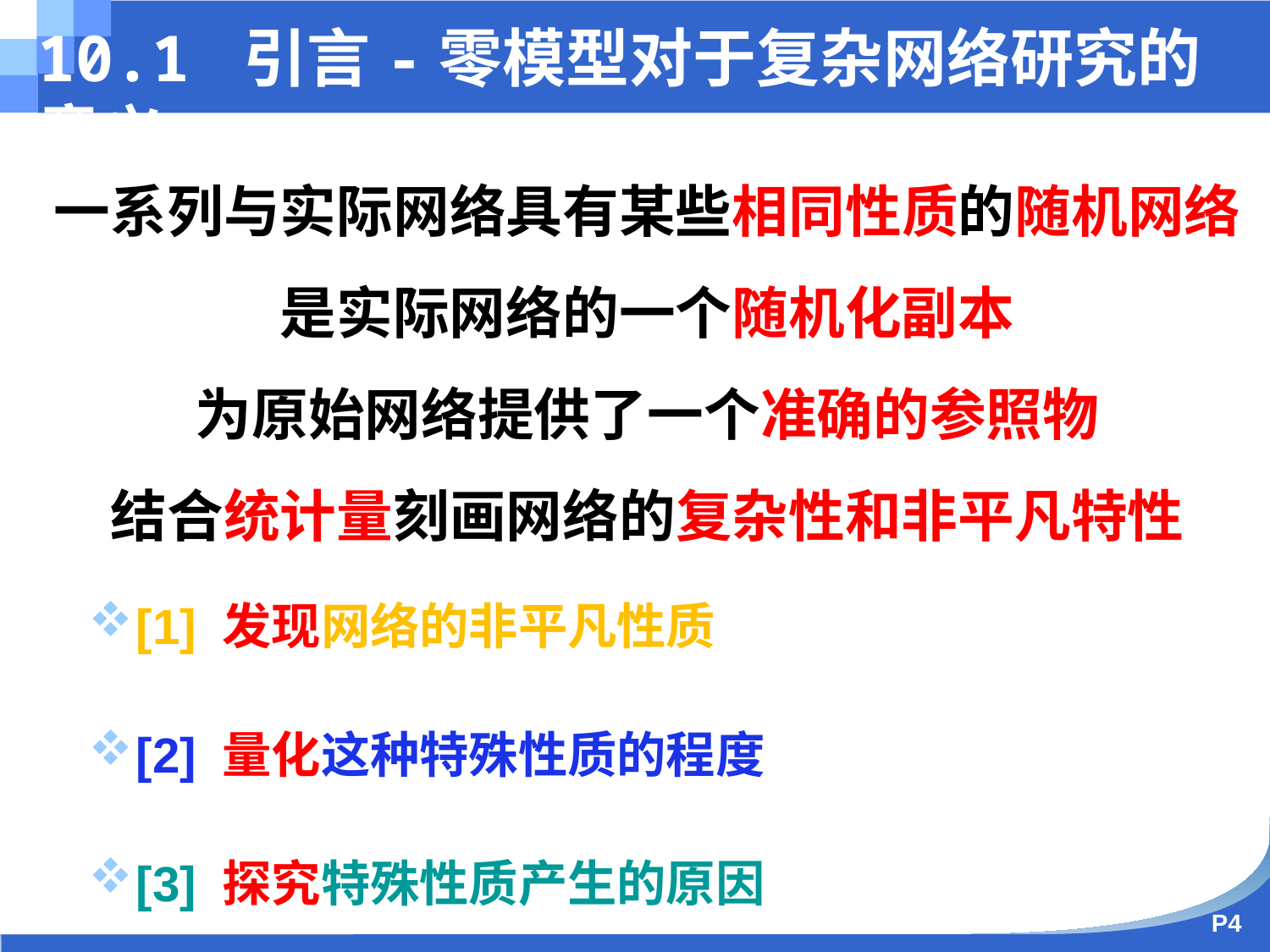

10.1 引言-零模型对于复杂网络研究的意义
一系列与实际网络具有某些相同性质的随机网络
是实际网络的一个随机化副本
为原始网络提供了一个准确的参照物
结合统计量刻画网络的复杂性和非平凡特性
[1] 发现网络的非平凡性质
[2] 量化这种特殊性质的程度
[3] 探究特殊性质产生的原因

P4